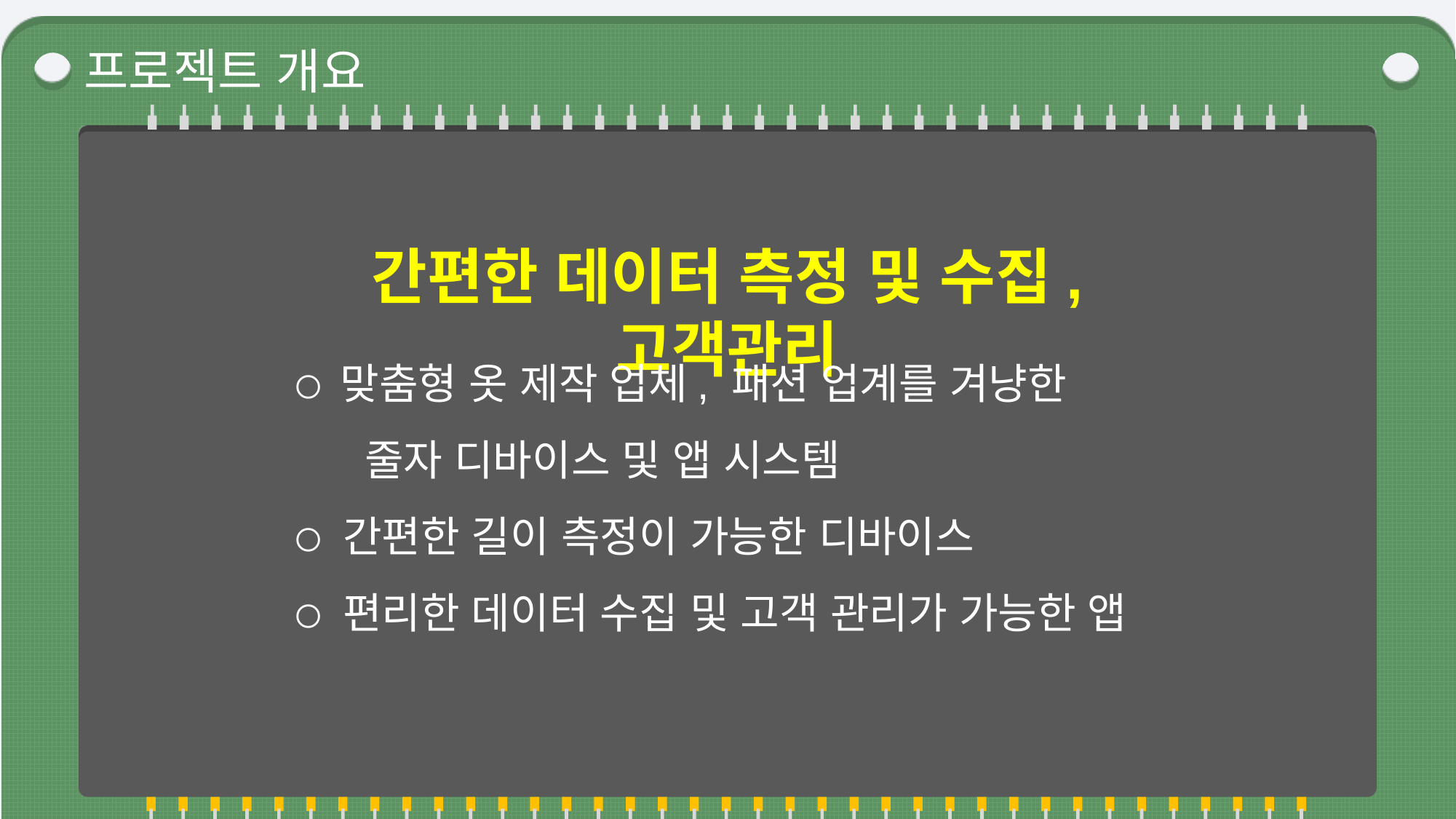

프로젝트 개요

### Chart

| Category |
|---|
간편한 데이터 측정 및 수집, 고객관리
⚪ 맞춤형 옷 제작 업체, 패션 업계를 겨냥한
     줄자 디바이스 및 앱 시스템
⚪ 간편한 길이 측정이 가능한 디바이스
⚪ 편리한 데이터 수집 및 고객 관리가 가능한 앱